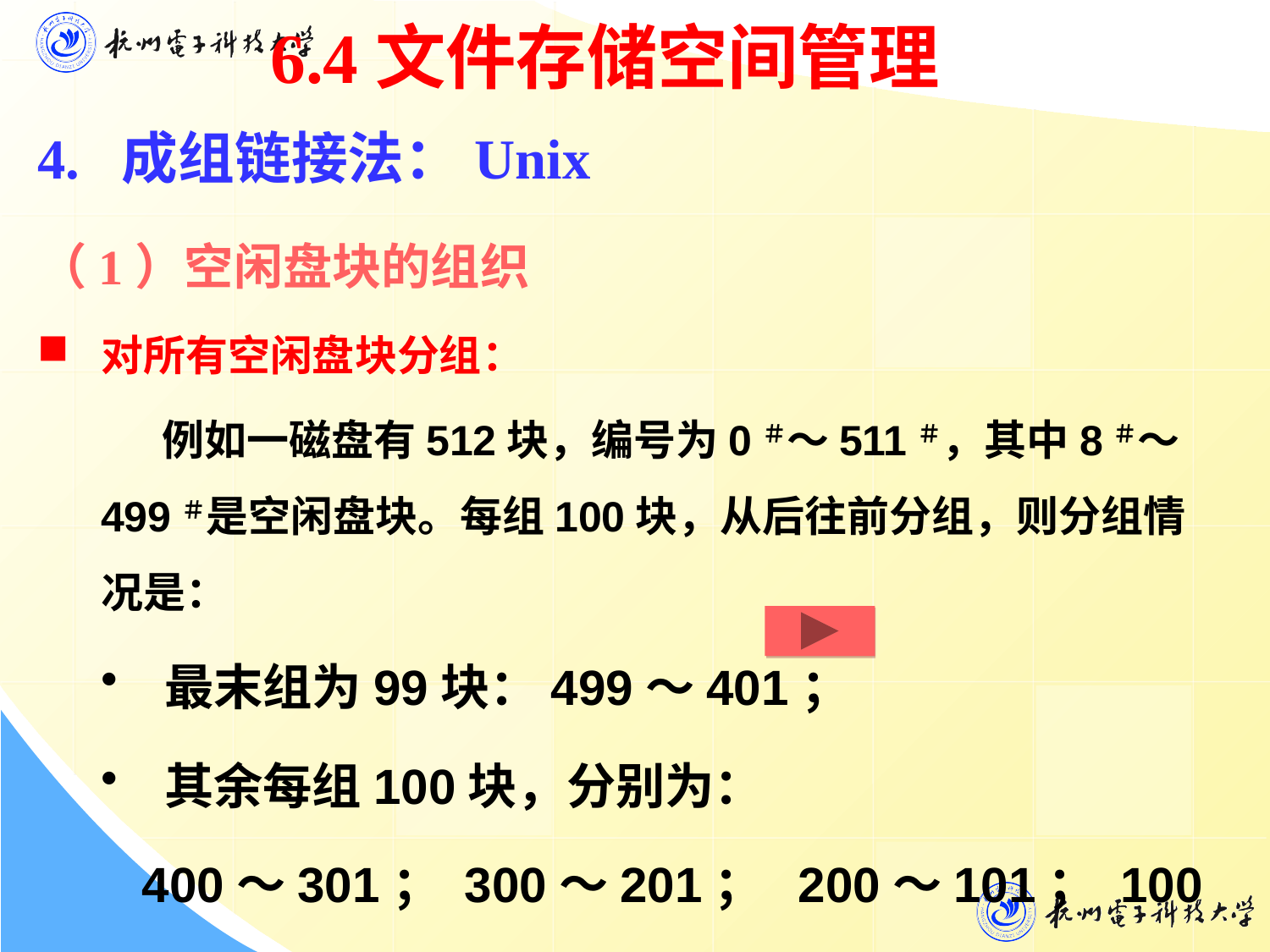

6.4文件存储空间管理
4.  成组链接法：Unix
（1）空闲盘块的组织
对所有空闲盘块分组：
            例如一磁盘有512块，编号为0＃～511＃，其中8＃～499＃是空闲盘块。每组100块，从后往前分组，则分组情况是：
最末组为99块：499～401；
其余每组100块，分别为：
   400～301； 300～201；  200～101； 100～8.